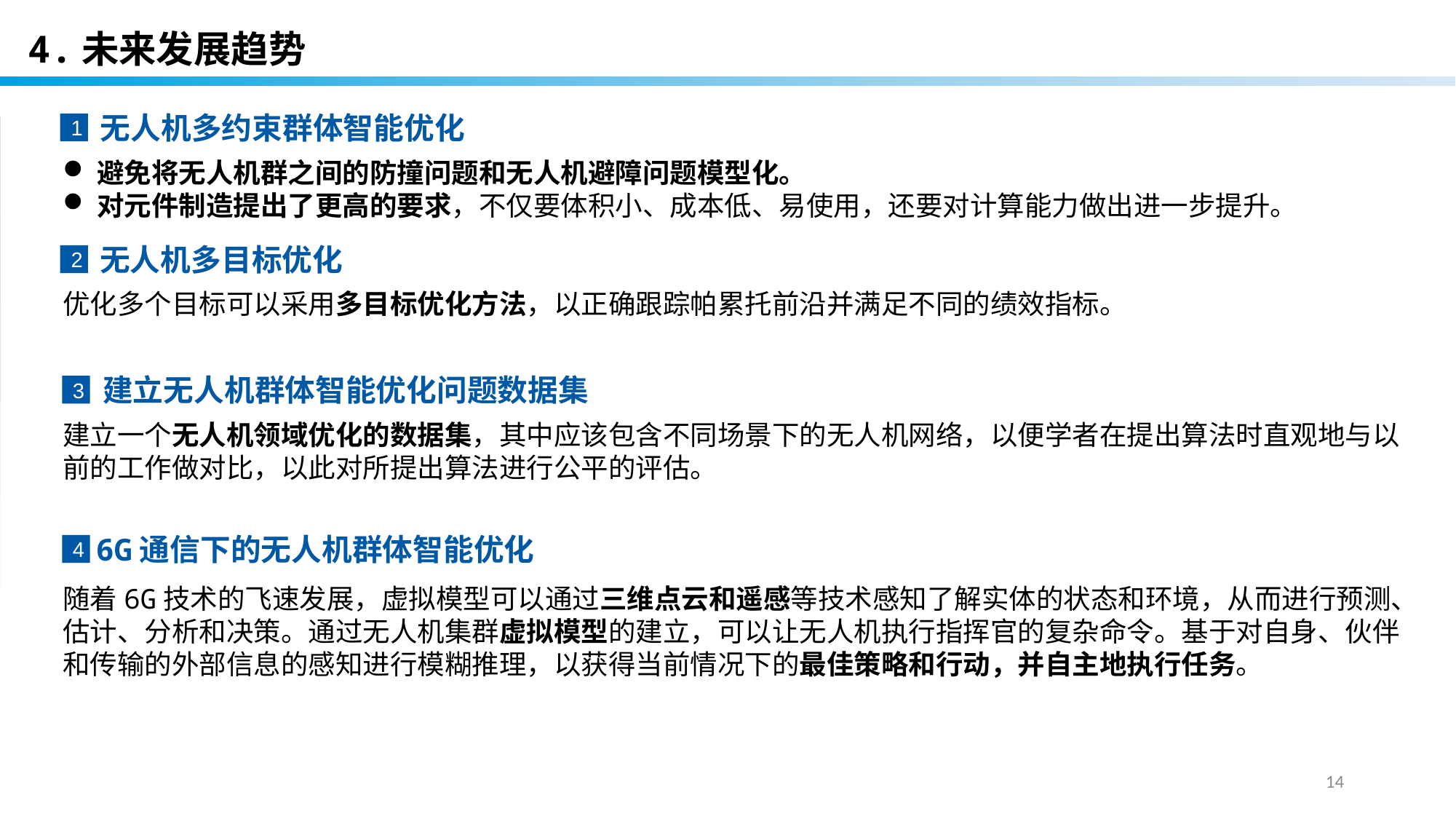

4.未来发展趋势
无人机多约束群体智能优化
1

避免将无人机群之间的防撞问题和无人机避障问题模型化。
对元件制造提出了更高的要求，不仅要体积小、成本低、易使用，还要对计算能力做出进一步提升。

优化多个目标可以采用多目标优化方法，以正确跟踪帕累托前沿并满足不同的绩效指标。

建立一个无人机领域优化的数据集，其中应该包含不同场景下的无人机网络，以便学者在提出算法时直观地与以前的工作做对比，以此对所提出算法进行公平的评估。

随着6G技术的飞速发展，虚拟模型可以通过三维点云和遥感等技术感知了解实体的状态和环境，从而进行预测、估计、分析和决策。通过无人机集群虚拟模型的建立，可以让无人机执行指挥官的复杂命令。基于对自身、伙伴和传输的外部信息的感知进行模糊推理，以获得当前情况下的最佳策略和行动，并自主地执行任务。
无人机多目标优化
2
建立无人机群体智能优化问题数据集
3
6G通信下的无人机群体智能优化
4
14